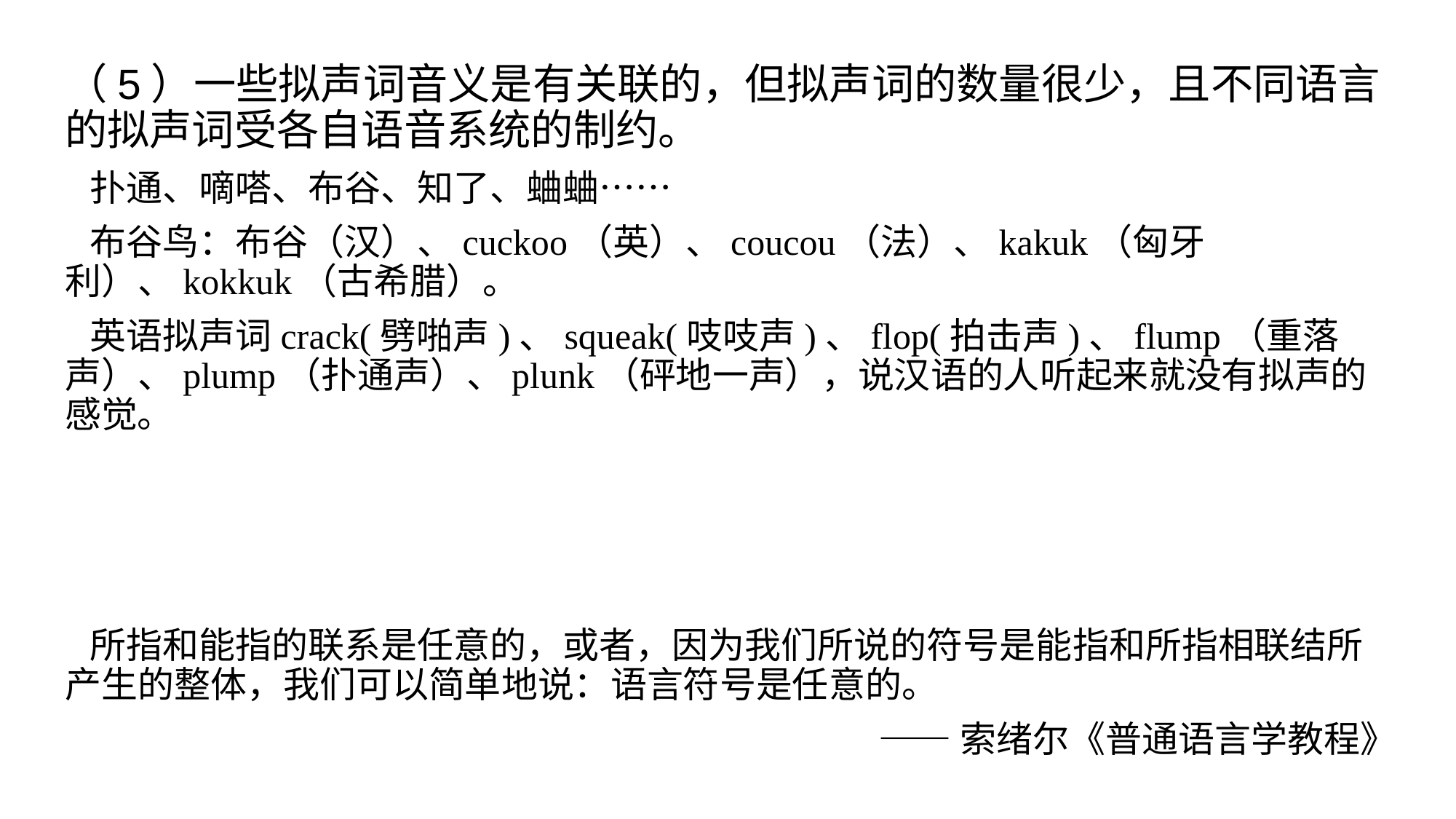

（5）一些拟声词音义是有关联的，但拟声词的数量很少，且不同语言的拟声词受各自语音系统的制约。
  扑通、嘀嗒、布谷、知了、蛐蛐……
  布谷鸟：布谷（汉）、cuckoo（英）、coucou（法）、kakuk（匈牙利）、kokkuk（古希腊）。
  英语拟声词crack(劈啪声)、squeak(吱吱声)、flop(拍击声)、flump（重落声）、plump（扑通声）、plunk（砰地一声），说汉语的人听起来就没有拟声的感觉。

  所指和能指的联系是任意的，或者，因为我们所说的符号是能指和所指相联结所产生的整体，我们可以简单地说：语言符号是任意的。
——索绪尔《普通语言学教程》